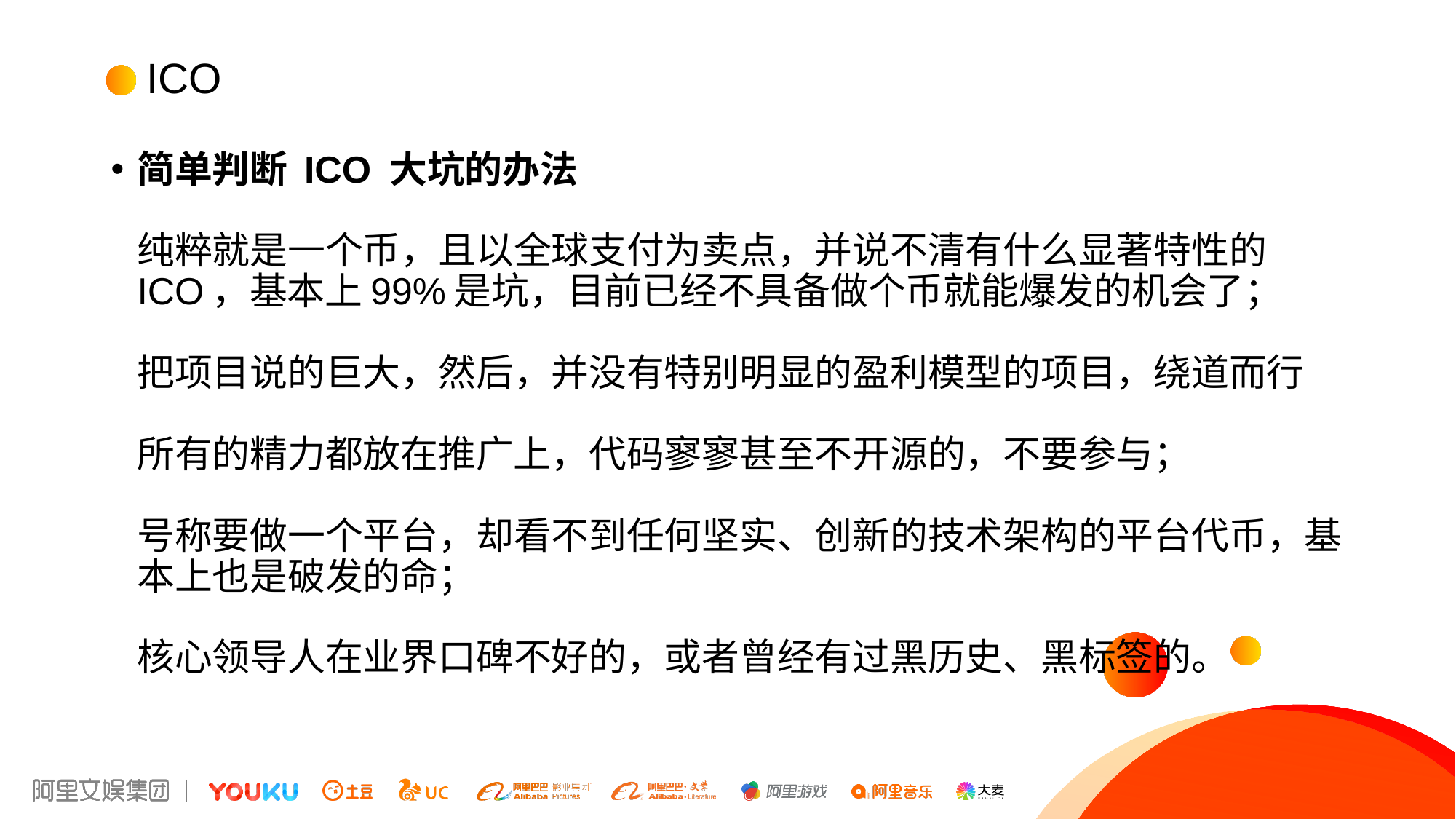

# ICO
简单判断 ICO 大坑的办法
纯粹就是一个币，且以全球支付为卖点，并说不清有什么显著特性的 ICO，基本上99%是坑，目前已经不具备做个币就能爆发的机会了；
把项目说的巨大，然后，并没有特别明显的盈利模型的项目，绕道而行
所有的精力都放在推广上，代码寥寥甚至不开源的，不要参与；
号称要做一个平台，却看不到任何坚实、创新的技术架构的平台代币，基本上也是破发的命；
核心领导人在业界口碑不好的，或者曾经有过黑历史、黑标签的。